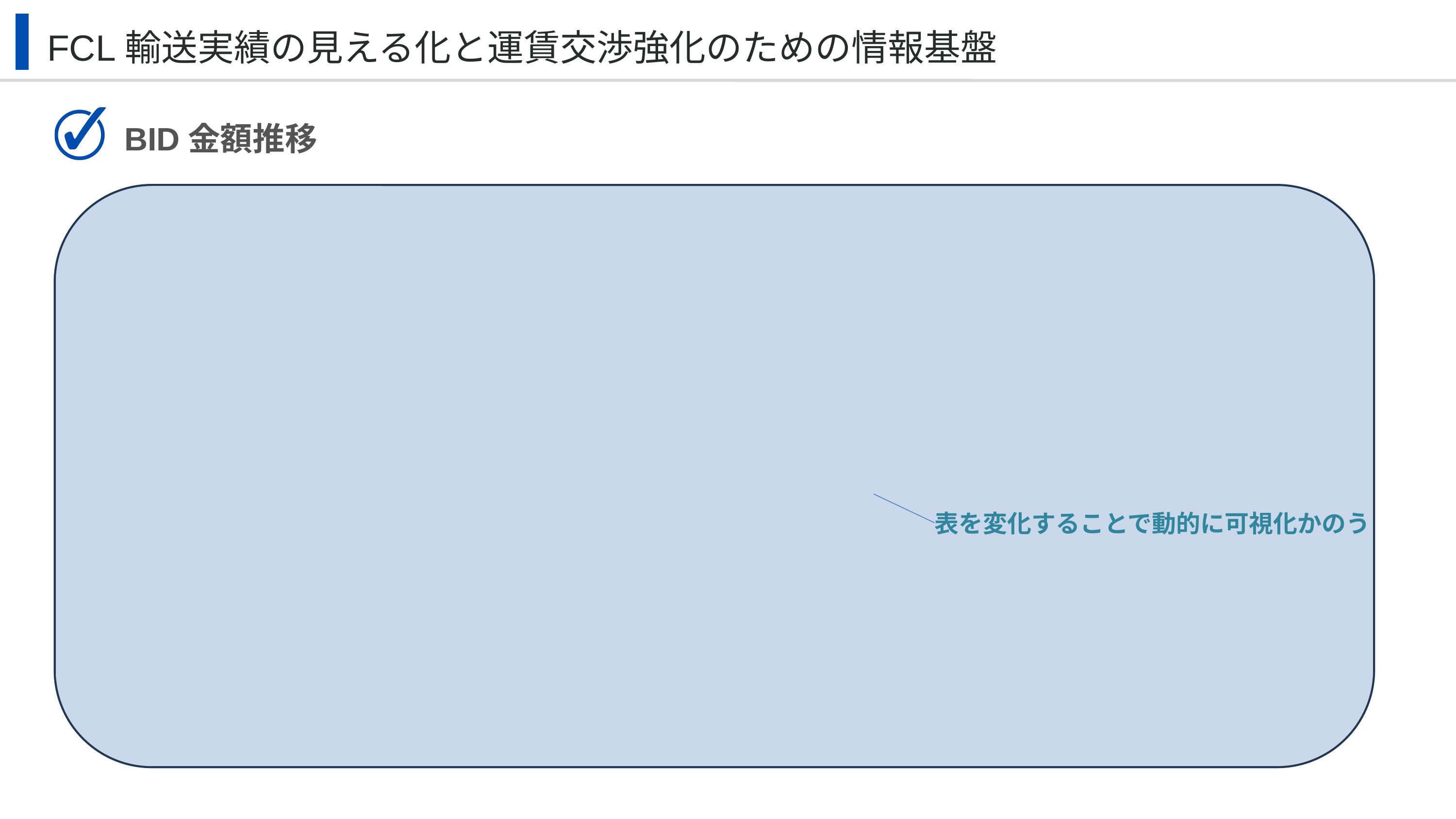

FCL輸送実績の見える化と運賃交渉強化のための情報基盤

BID金額推移

表を変化することで動的に可視化かのう